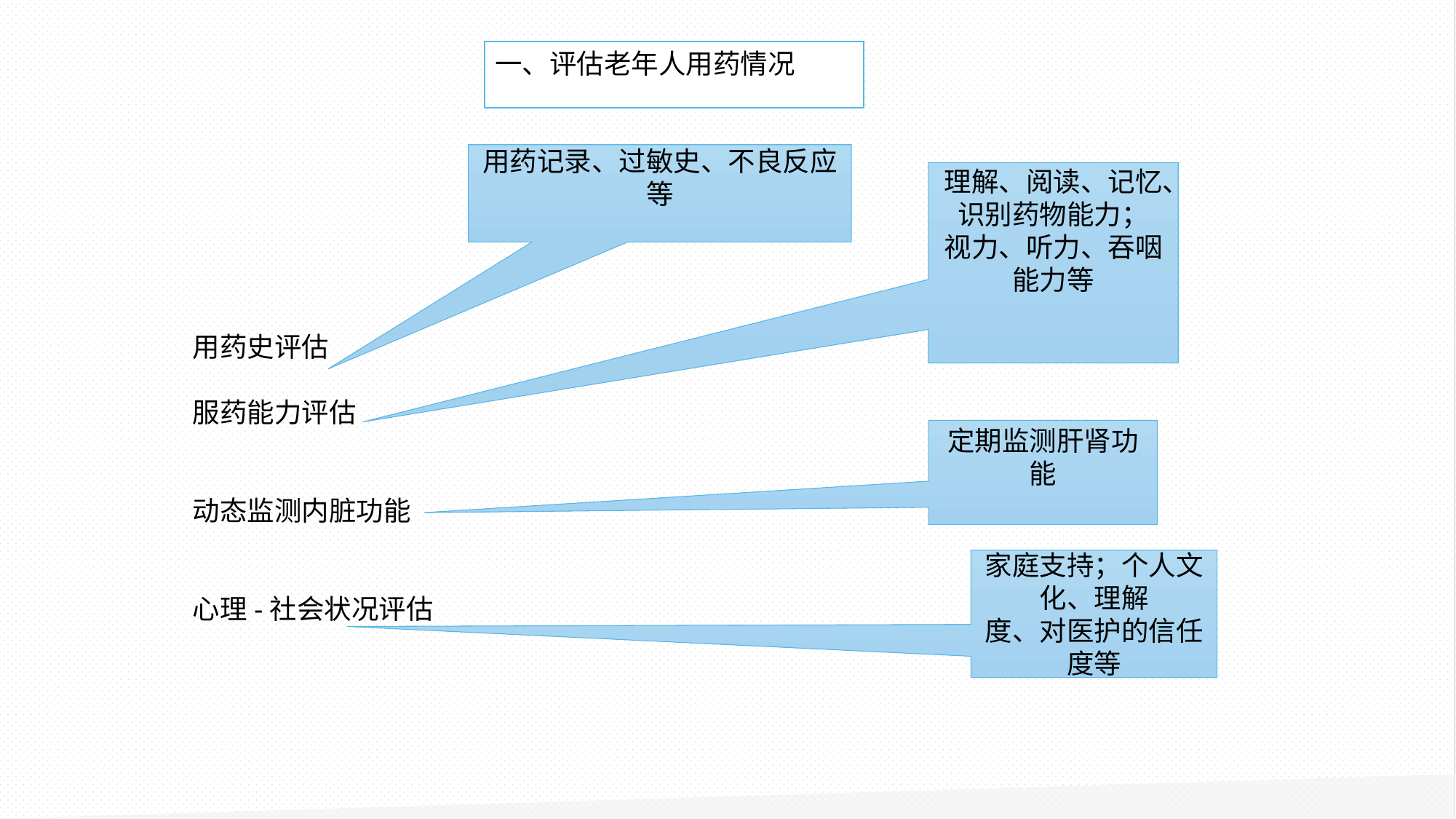

一、评估老年人用药情况

用药记录、过敏史、不良反应等

理解、阅读、记忆、识别药物能力；
视力、听力、吞咽能力等

用药史评估

服药能力评估

动态监测内脏功能

心理-社会状况评估

定期监测肝肾功能

家庭支持；个人文化、理解
度、对医护的信任度等